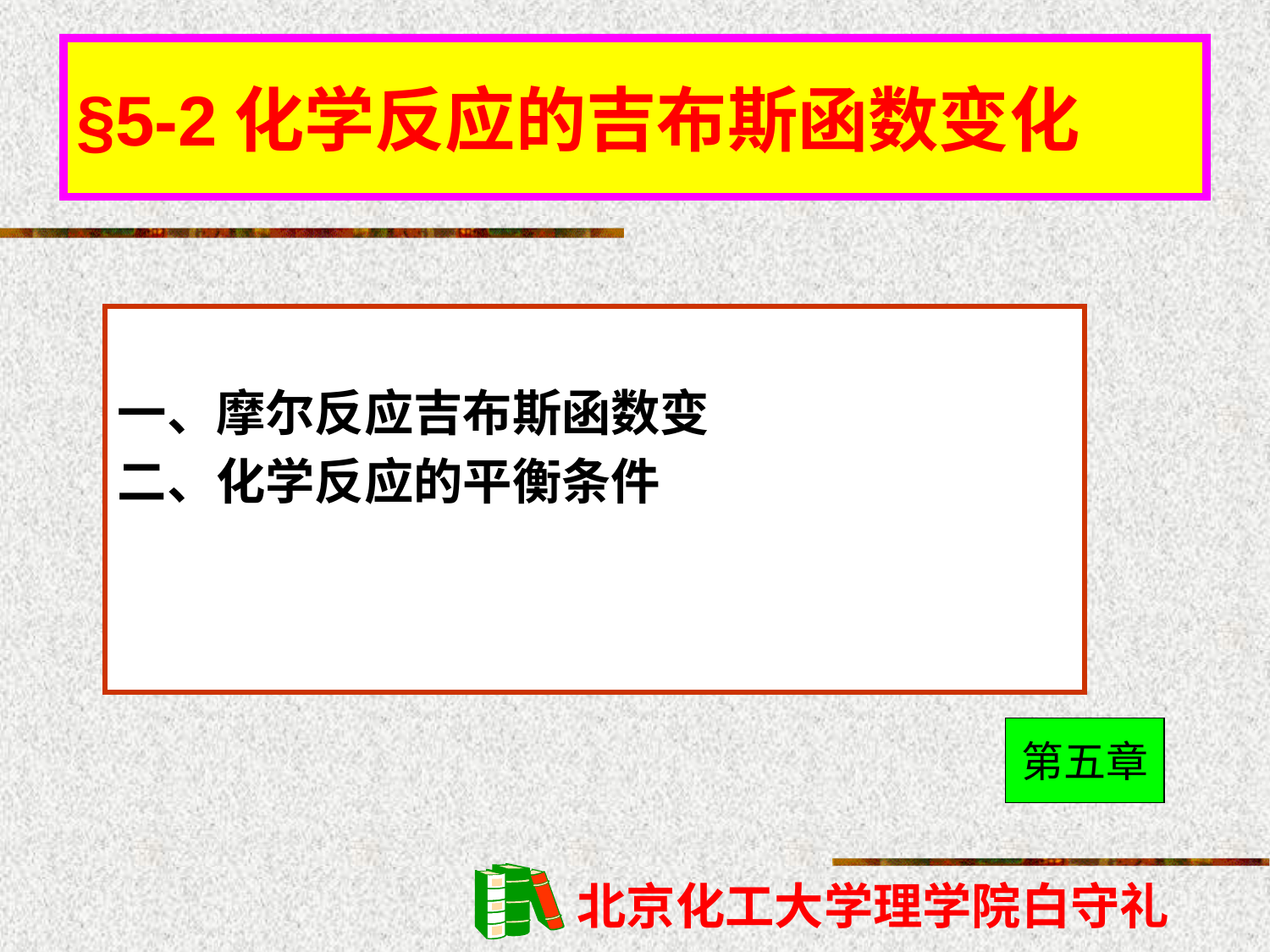

# §5-2化学反应的吉布斯函数变化

一、摩尔反应吉布斯函数变
二、化学反应的平衡条件

第五章